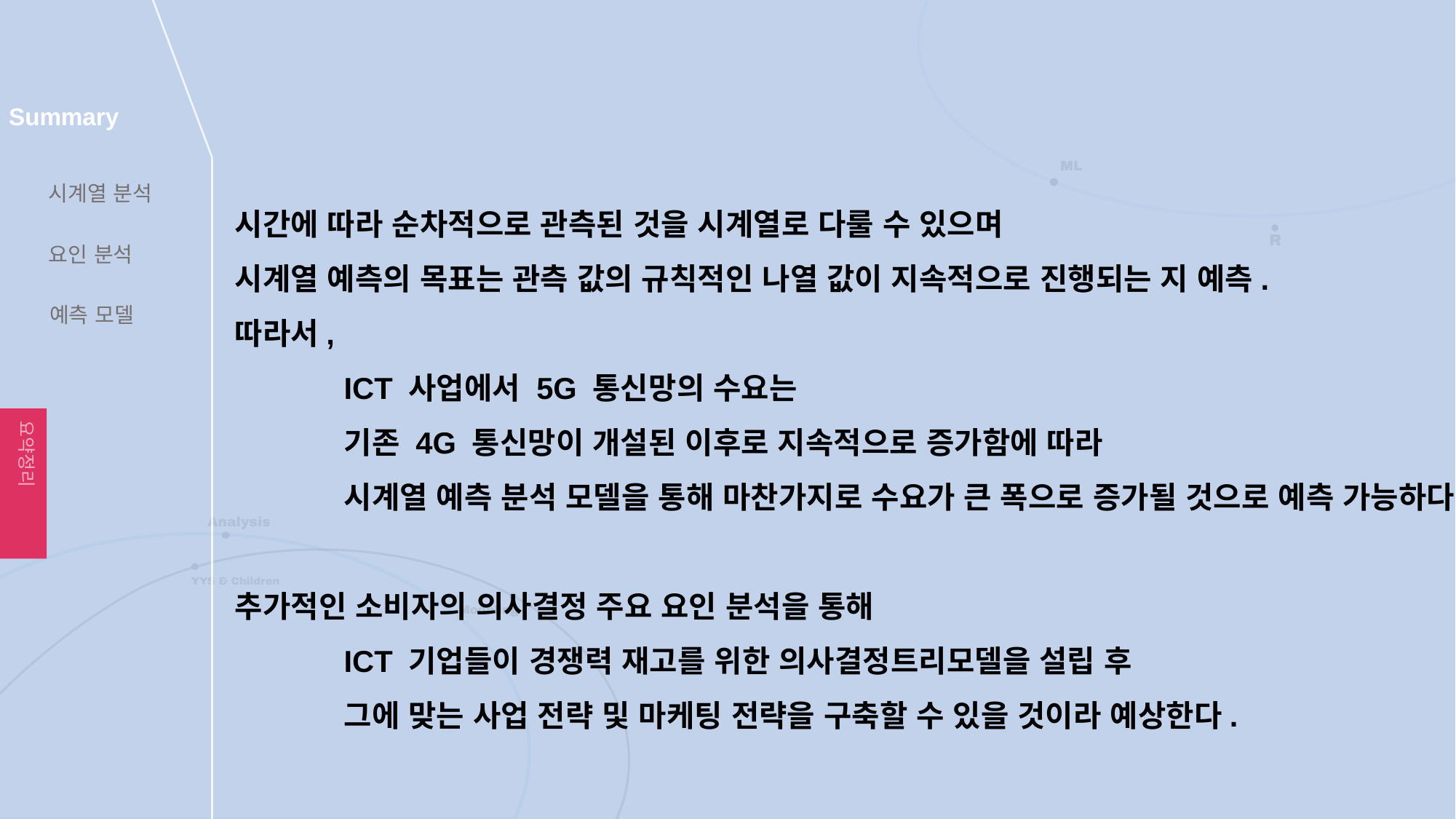

시계열 분석
시간에 따라 순차적으로 관측된 것을 시계열로 다룰 수 있으며
시계열 예측의 목표는 관측 값의 규칙적인 나열 값이 지속적으로 진행되는 지 예측.
따라서,
	ICT 사업에서 5G 통신망의 수요는
	기존 4G 통신망이 개설된 이후로 지속적으로 증가함에 따라
	시계열 예측 분석 모델을 통해 마찬가지로 수요가 큰 폭으로 증가될 것으로 예측 가능하다.

추가적인 소비자의 의사결정 주요 요인 분석을 통해
	ICT 기업들이 경쟁력 재고를 위한 의사결정트리모델을 설립 후
	그에 맞는 사업 전략 및 마케팅 전략을 구축할 수 있을 것이라 예상한다.
요인 분석
예측 모델